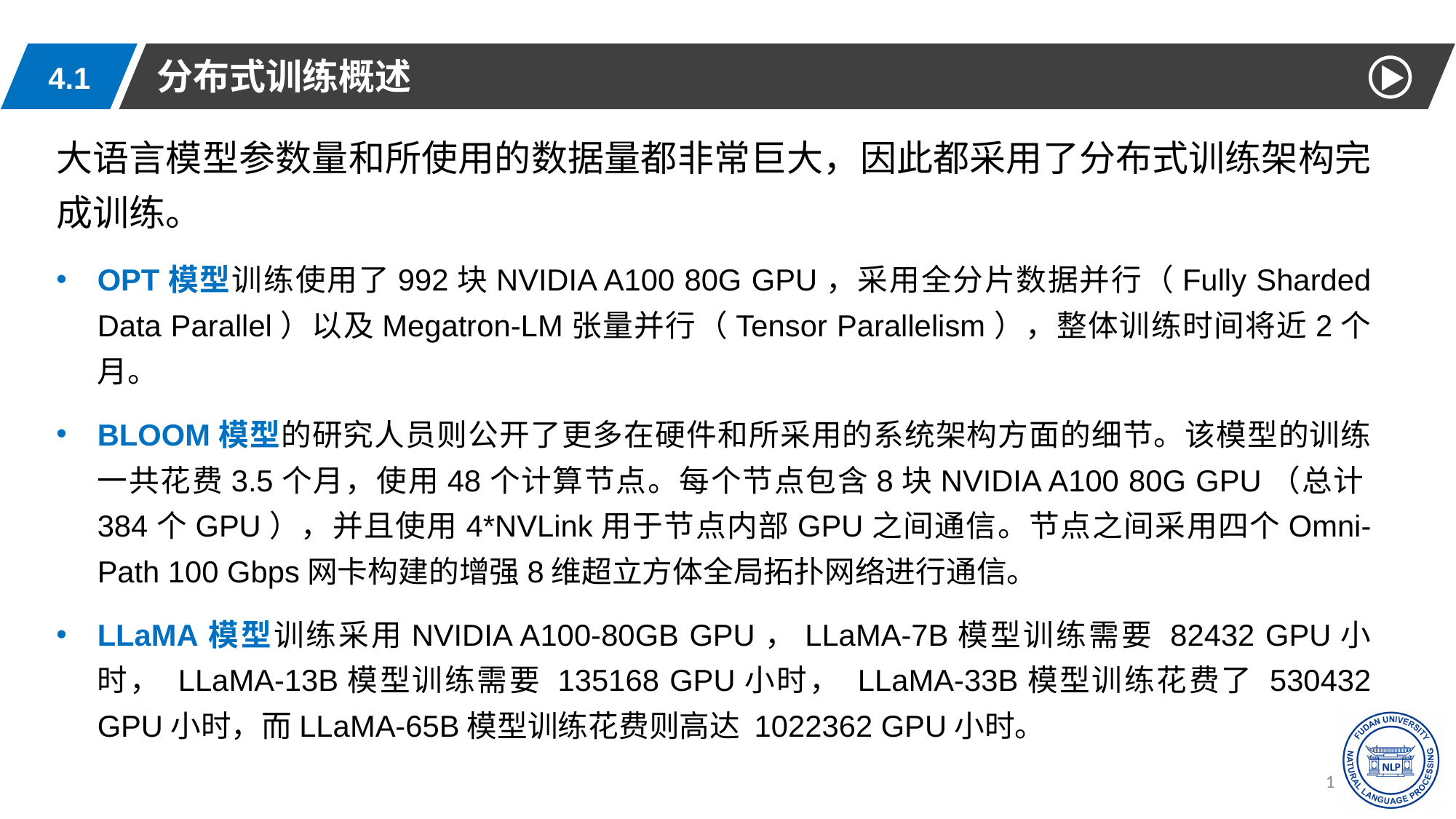

分布式训练概述
4.1

大语言模型参数量和所使用的数据量都非常巨大，因此都采用了分布式训练架构完成训练。
OPT模型训练使用了992块NVIDIA A100 80G GPU，采用全分片数据并行（Fully Sharded Data Parallel）以及Megatron-LM张量并行（Tensor Parallelism），整体训练时间将近2个月。
BLOOM模型的研究人员则公开了更多在硬件和所采用的系统架构方面的细节。该模型的训练一共花费3.5个月，使用48个计算节点。每个节点包含8块NVIDIA A100 80G GPU（总计384个GPU），并且使用4*NVLink用于节点内部GPU之间通信。节点之间采用四个Omni-Path 100 Gbps网卡构建的增强8维超立方体全局拓扑网络进行通信。
LLaMA模型训练采用NVIDIA A100-80GB GPU，LLaMA-7B模型训练需要 82432 GPU小时， LLaMA-13B模型训练需要 135168 GPU小时， LLaMA-33B模型训练花费了 530432 GPU小时，而LLaMA-65B模型训练花费则高达 1022362 GPU小时。
10